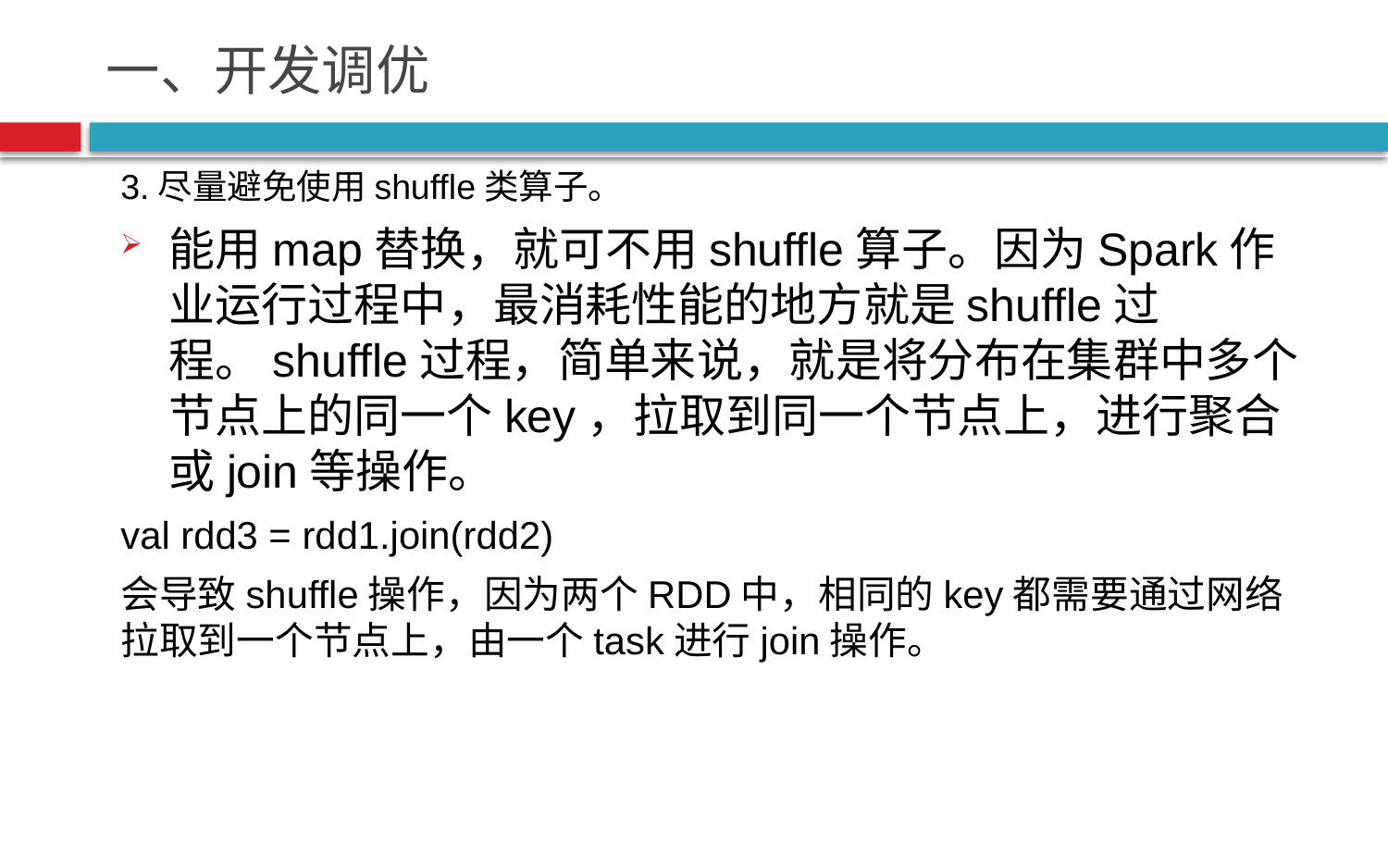

# 一、开发调优
3.尽量避免使用shuffle类算子。
能用map替换，就可不用shuffle算子。因为Spark作业运行过程中，最消耗性能的地方就是shuffle过程。shuffle过程，简单来说，就是将分布在集群中多个节点上的同一个key，拉取到同一个节点上，进行聚合或join等操作。
val rdd3 = rdd1.join(rdd2)
会导致shuffle操作，因为两个RDD中，相同的key都需要通过网络拉取到一个节点上，由一个task进行join操作。